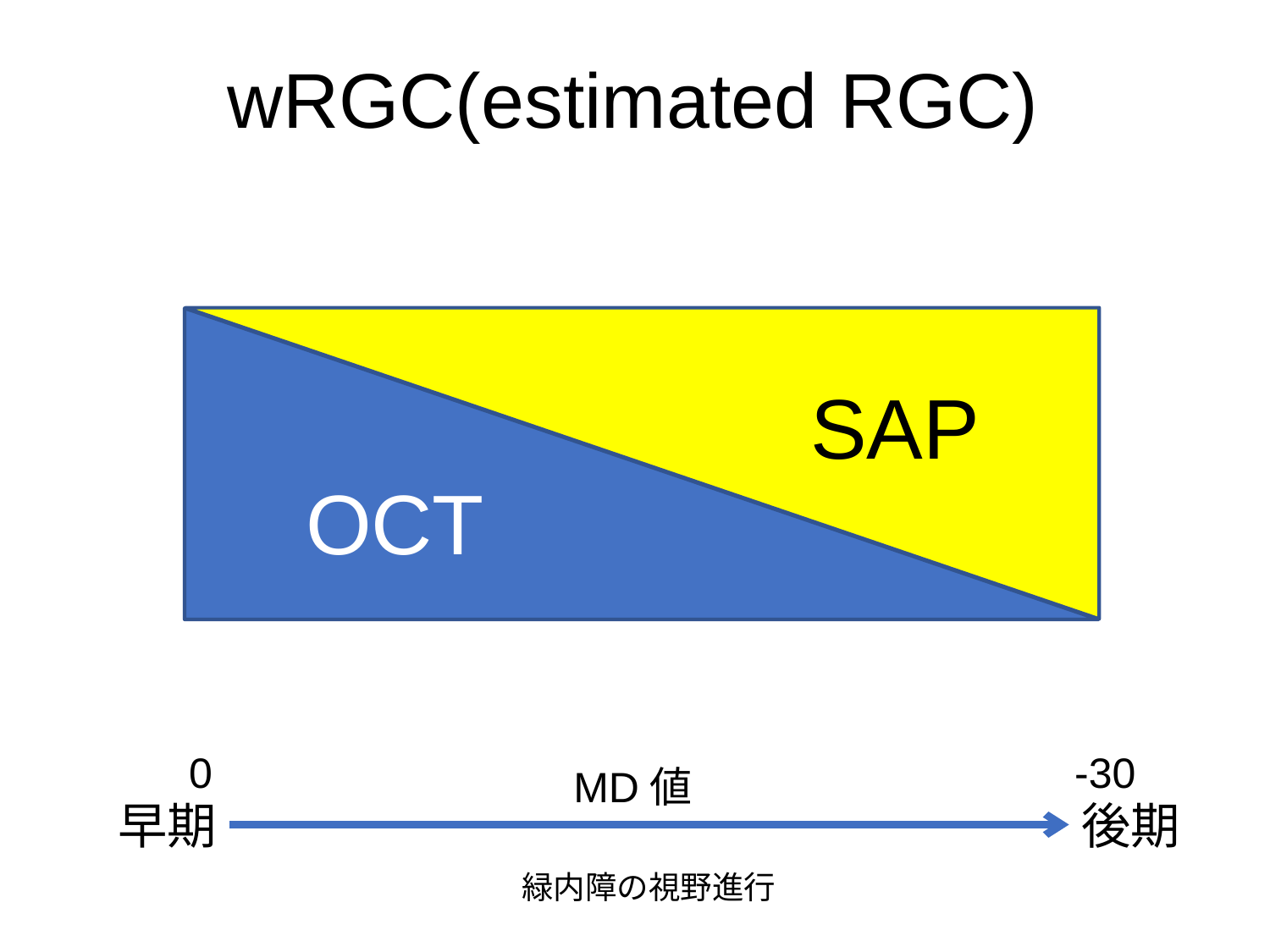

# wRGC(estimated RGC)

SAP
OCT
0
-30
MD値
早期
後期
緑内障の視野進行